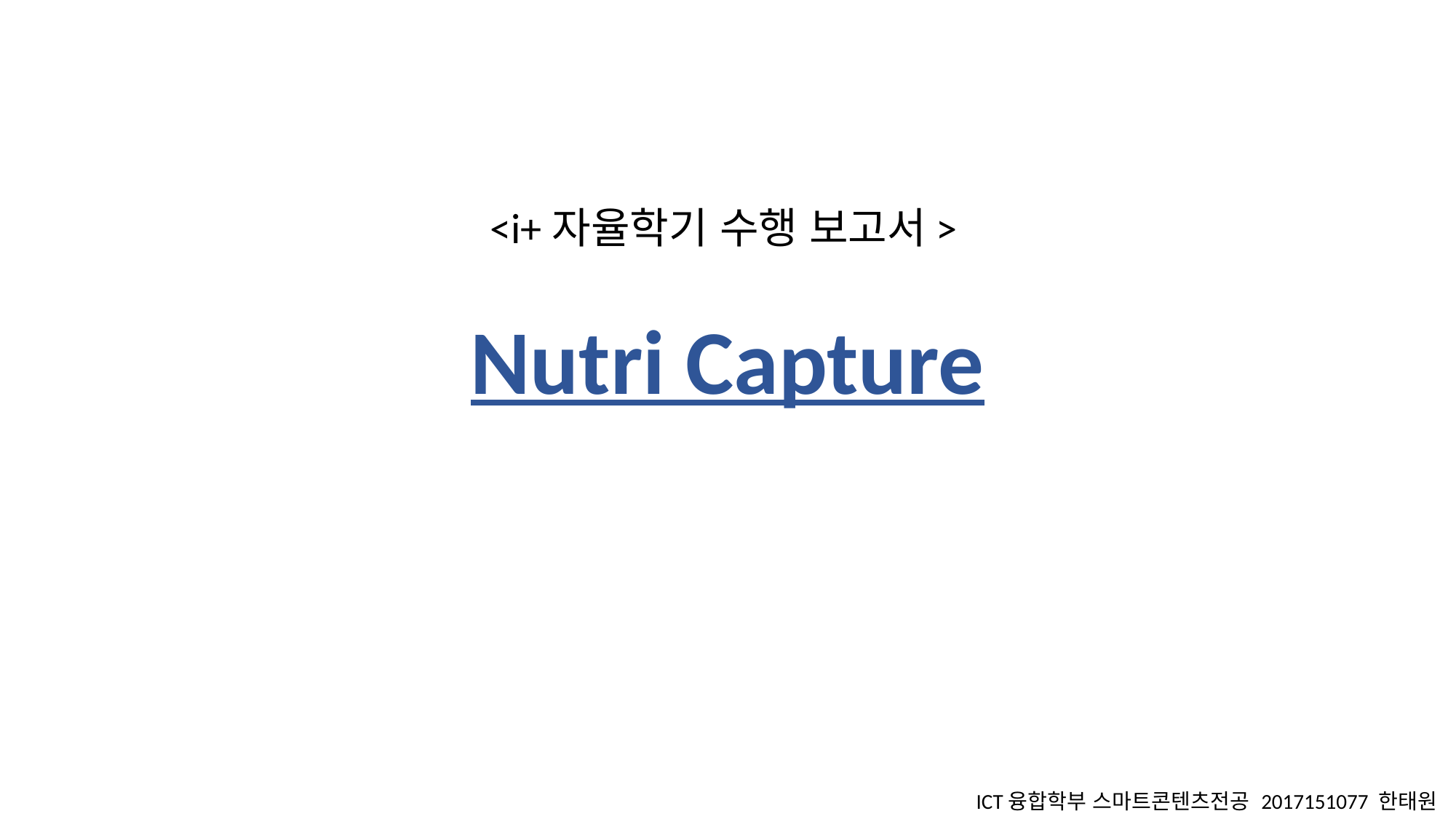

<i+자율학기 수행 보고서>

# Nutri Capture
ICT융합학부 스마트콘텐츠전공 2017151077 한태원